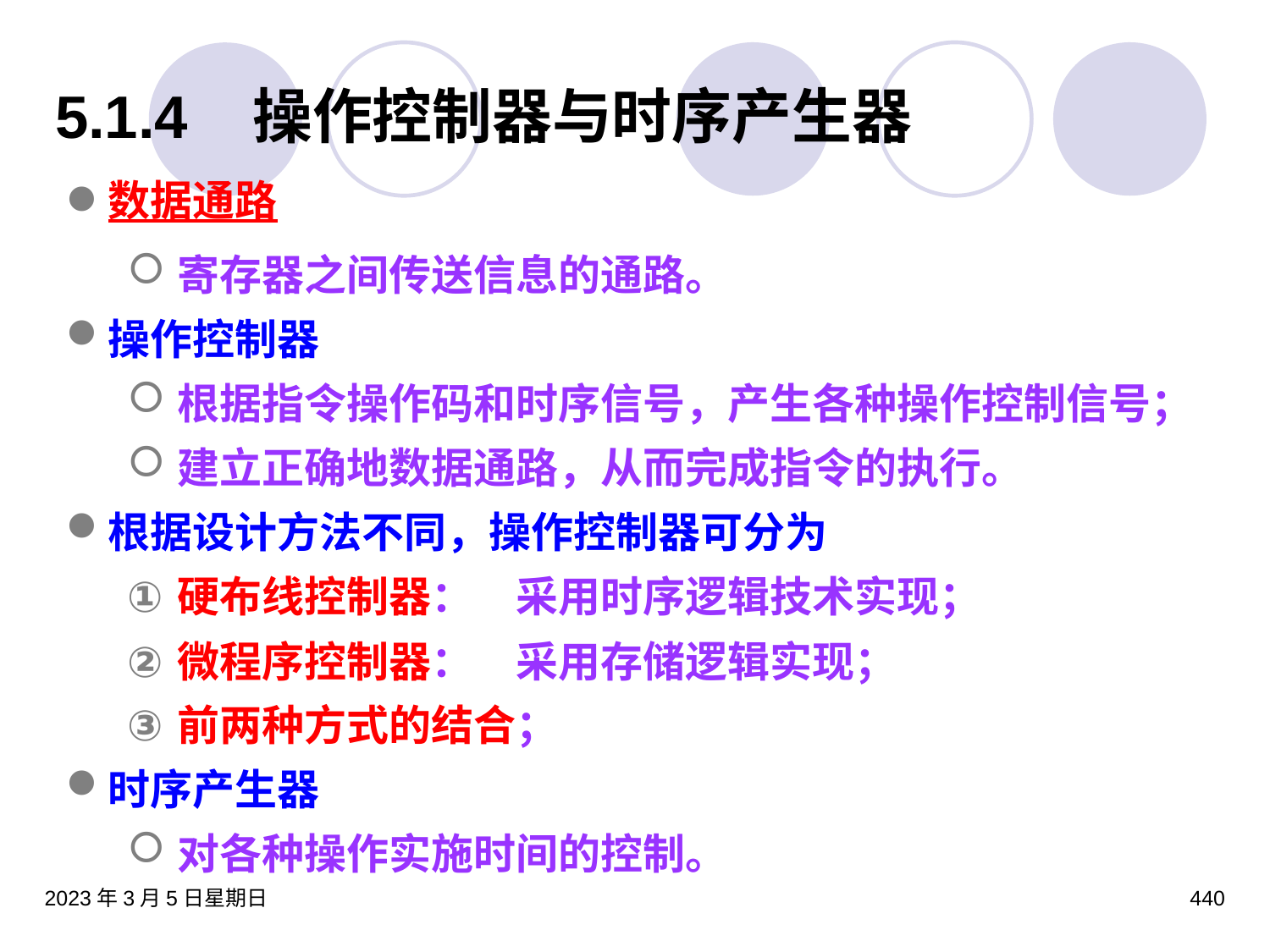

# 5.1.4   操作控制器与时序产生器
数据通路
寄存器之间传送信息的通路。
操作控制器
根据指令操作码和时序信号，产生各种操作控制信号；
建立正确地数据通路，从而完成指令的执行。
根据设计方法不同，操作控制器可分为
硬布线控制器：　采用时序逻辑技术实现；
微程序控制器：　采用存储逻辑实现；
前两种方式的结合；
时序产生器
对各种操作实施时间的控制。
2023年3月5日星期日
440